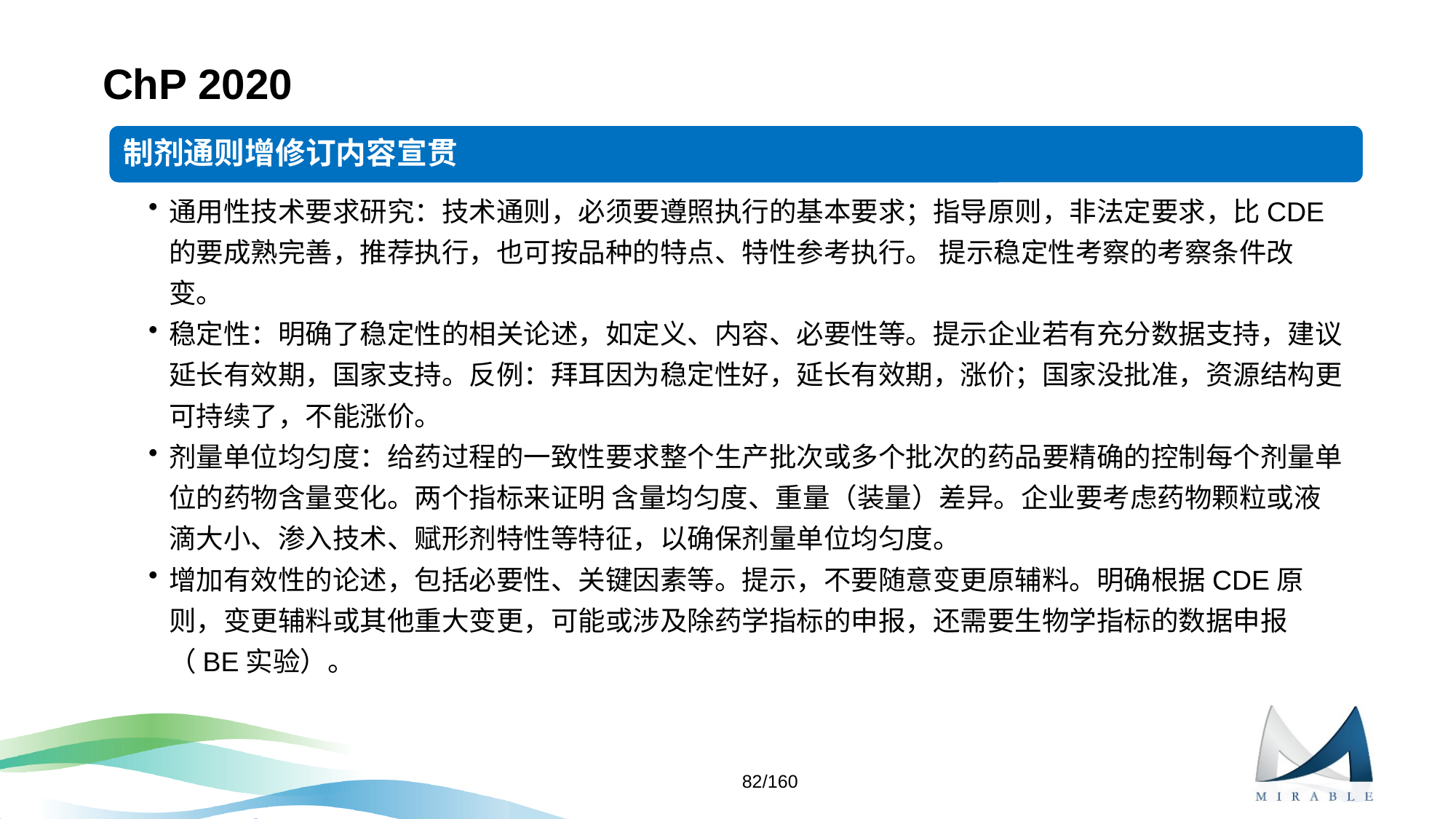

# ChP 2020
制剂通则增修订内容宣贯
通用性技术要求研究：技术通则，必须要遵照执行的基本要求；指导原则，非法定要求，比CDE的要成熟完善，推荐执行，也可按品种的特点、特性参考执行。 提示稳定性考察的考察条件改变。
稳定性：明确了稳定性的相关论述，如定义、内容、必要性等。提示企业若有充分数据支持，建议延长有效期，国家支持。反例：拜耳因为稳定性好，延长有效期，涨价；国家没批准，资源结构更可持续了，不能涨价。
剂量单位均匀度：给药过程的一致性要求整个生产批次或多个批次的药品要精确的控制每个剂量单位的药物含量变化。两个指标来证明 含量均匀度、重量（装量）差异。企业要考虑药物颗粒或液滴大小、渗入技术、赋形剂特性等特征，以确保剂量单位均匀度。
增加有效性的论述，包括必要性、关键因素等。提示，不要随意变更原辅料。明确根据CDE原则，变更辅料或其他重大变更，可能或涉及除药学指标的申报，还需要生物学指标的数据申报（BE实验）。
82/160